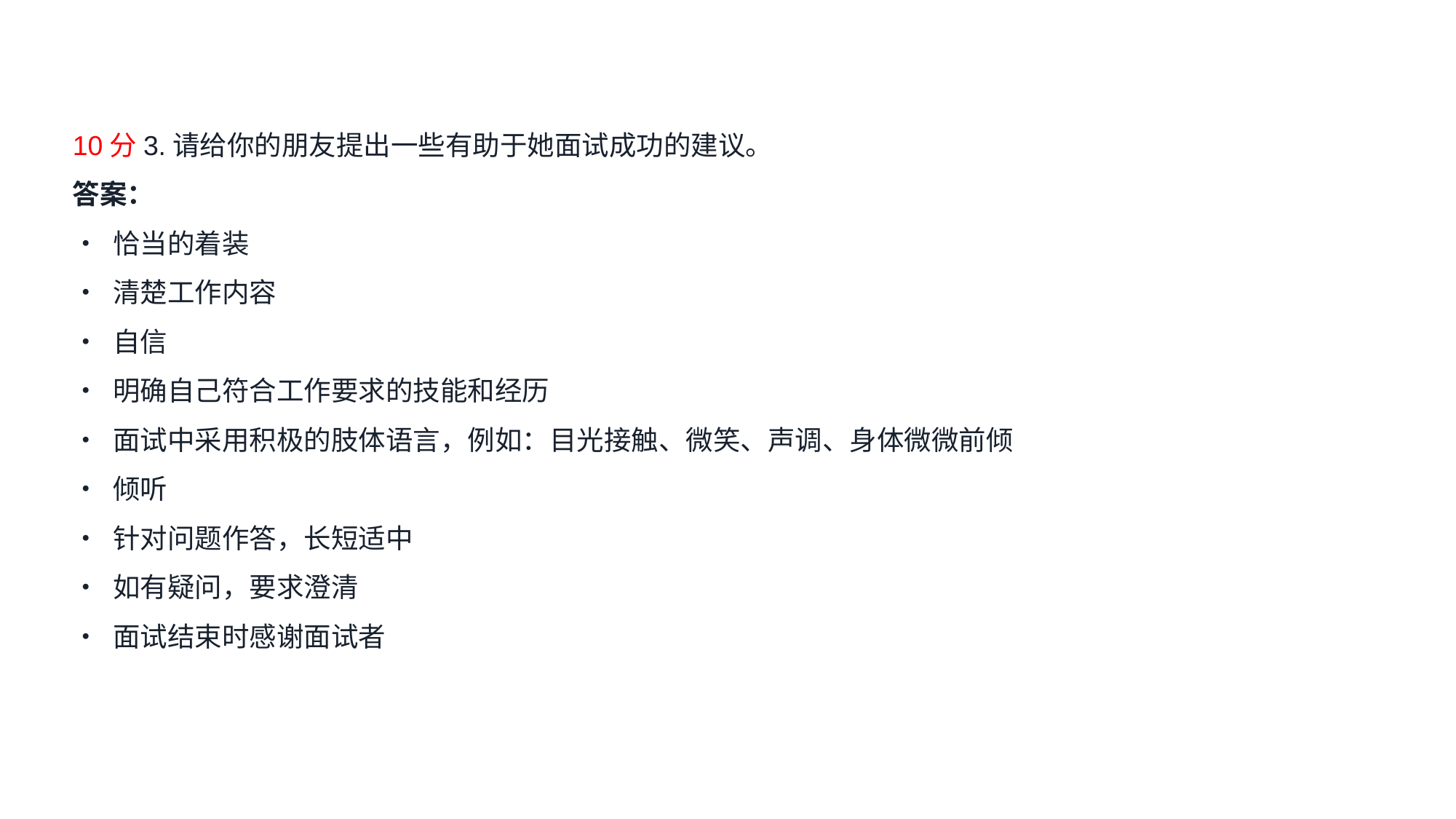

10分3.请给你的朋友提出一些有助于她面试成功的建议。
答案：
• 恰当的着装
• 清楚工作内容
• 自信
• 明确自己符合工作要求的技能和经历
• 面试中采用积极的肢体语言，例如：目光接触、微笑、声调、身体微微前倾
• 倾听
• 针对问题作答，长短适中
• 如有疑问，要求澄清
• 面试结束时感谢面试者